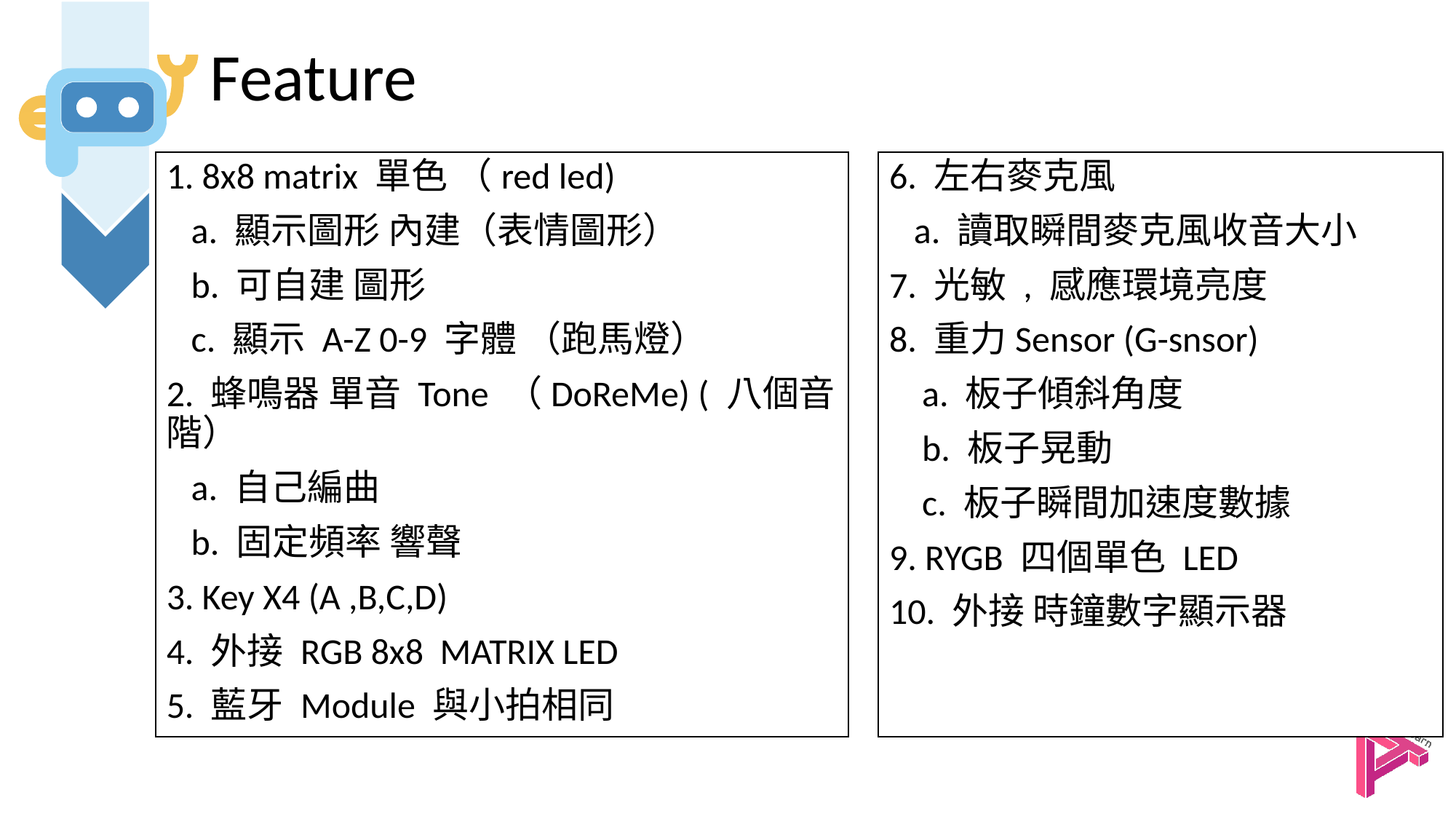

# Feature
6. 左右麥克風
   a. 讀取瞬間麥克風收音大小
7. 光敏 , 感應環境亮度
8. 重力Sensor (G-snsor)
    a. 板子傾斜角度
    b. 板子晃動
    c. 板子瞬間加速度數據
9. RYGB 四個單色 LED
10. 外接 時鐘數字顯示器
1. 8x8 matrix 單色 （red led)
   a. 顯示圖形 內建（表情圖形）
   b. 可自建 圖形
   c. 顯示 A-Z 0-9 字體 （跑馬燈）
2. 蜂鳴器 單音 Tone （DoReMe) ( 八個音階）
   a. 自己編曲
   b. 固定頻率 響聲
3. Key X4 (A ,B,C,D)
4. 外接 RGB 8x8  MATRIX LED
5. 藍牙 Module 與小拍相同